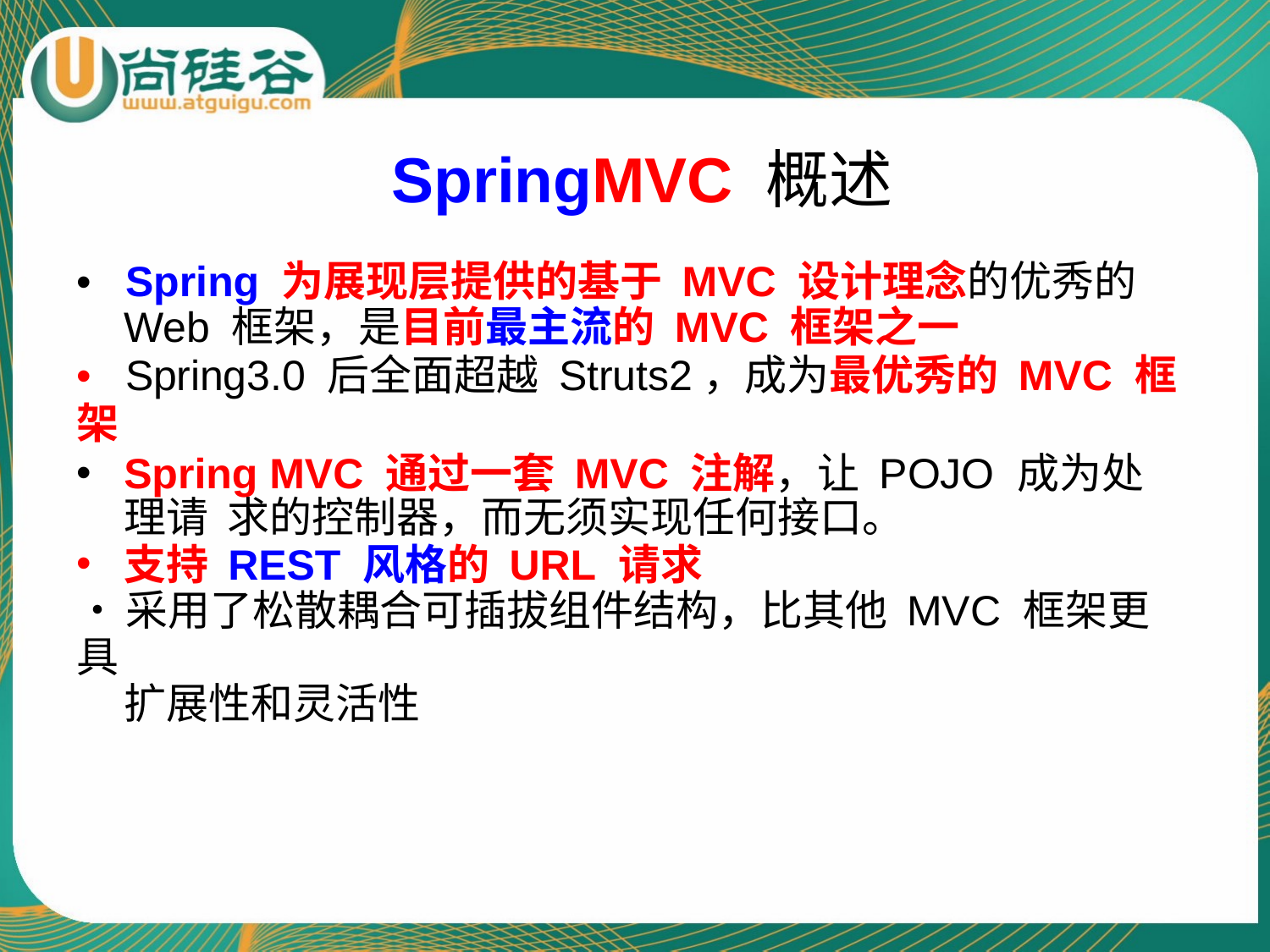

# SpringMVC 概述
•	Spring 为展现层提供的基于 MVC 设计理念的优秀的
Web 框架，是目前最主流的 MVC 框架之一
•	Spring3.0 后全面超越 Struts2，成为最优秀的 MVC 框架
Spring MVC 通过一套 MVC 注解，让 POJO 成为处理请  求的控制器，而无须实现任何接口。
支持 REST 风格的 URL 请求
•	采用了松散耦合可插拔组件结构，比其他 MVC 框架更具
扩展性和灵活性